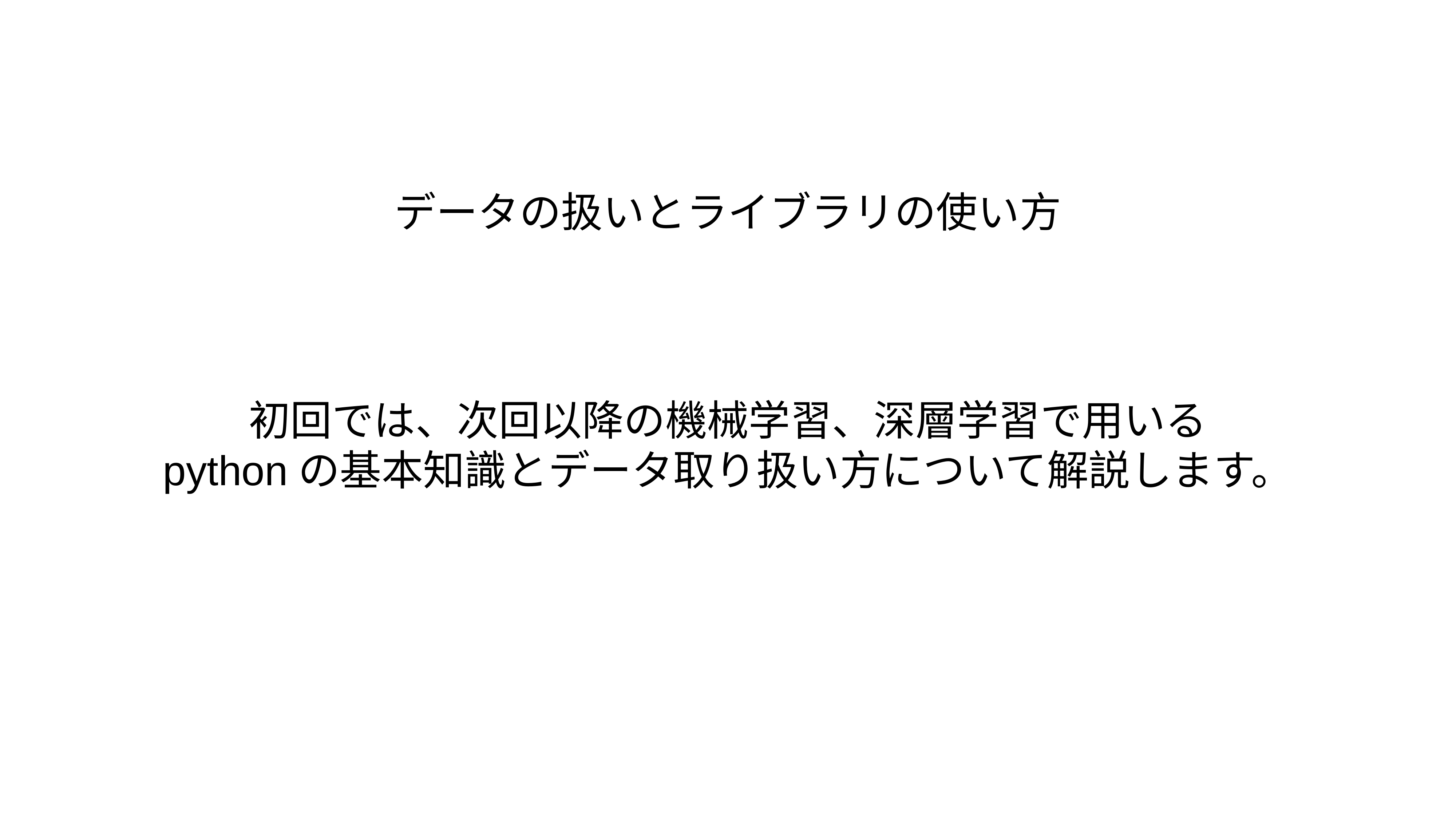

データの扱いとライブラリの使い方
初回では、次回以降の機械学習、深層学習で用いる
pythonの基本知識とデータ取り扱い方について解説します。